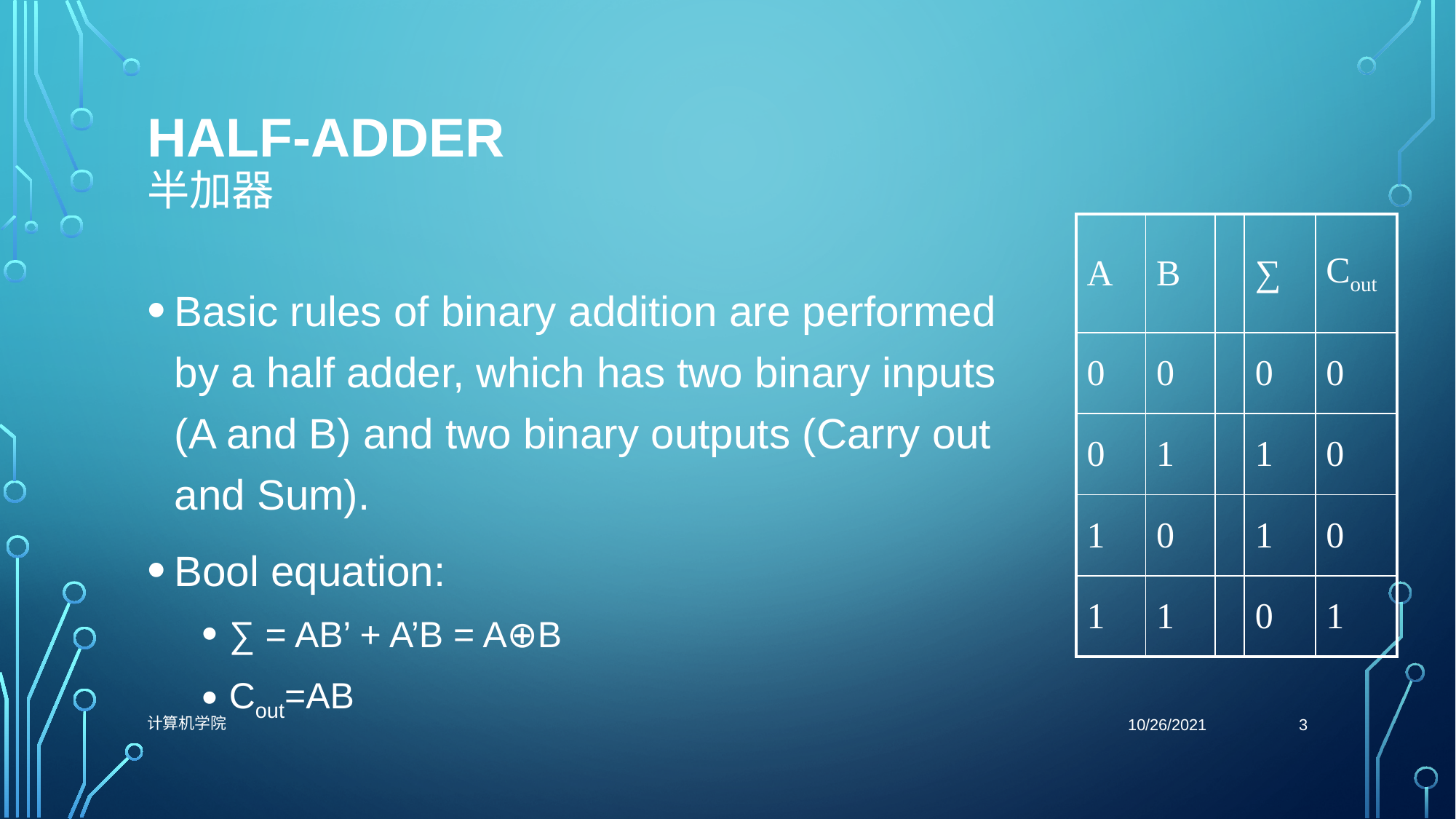

# Half-Adder 半加器
| A | B |  | ∑ | Cout |
| --- | --- | --- | --- | --- |
| 0 | 0 |  | 0 | 0 |
| 0 | 1 |  | 1 | 0 |
| 1 | 0 |  | 1 | 0 |
| 1 | 1 |  | 0 | 1 |
Basic rules of binary addition are performed by a half adder, which has two binary inputs (A and B) and two binary outputs (Carry out and Sum).
Bool equation:
∑ = AB’ + A’B = A⊕B
Cout=AB

3
计算机学院
10/26/2021